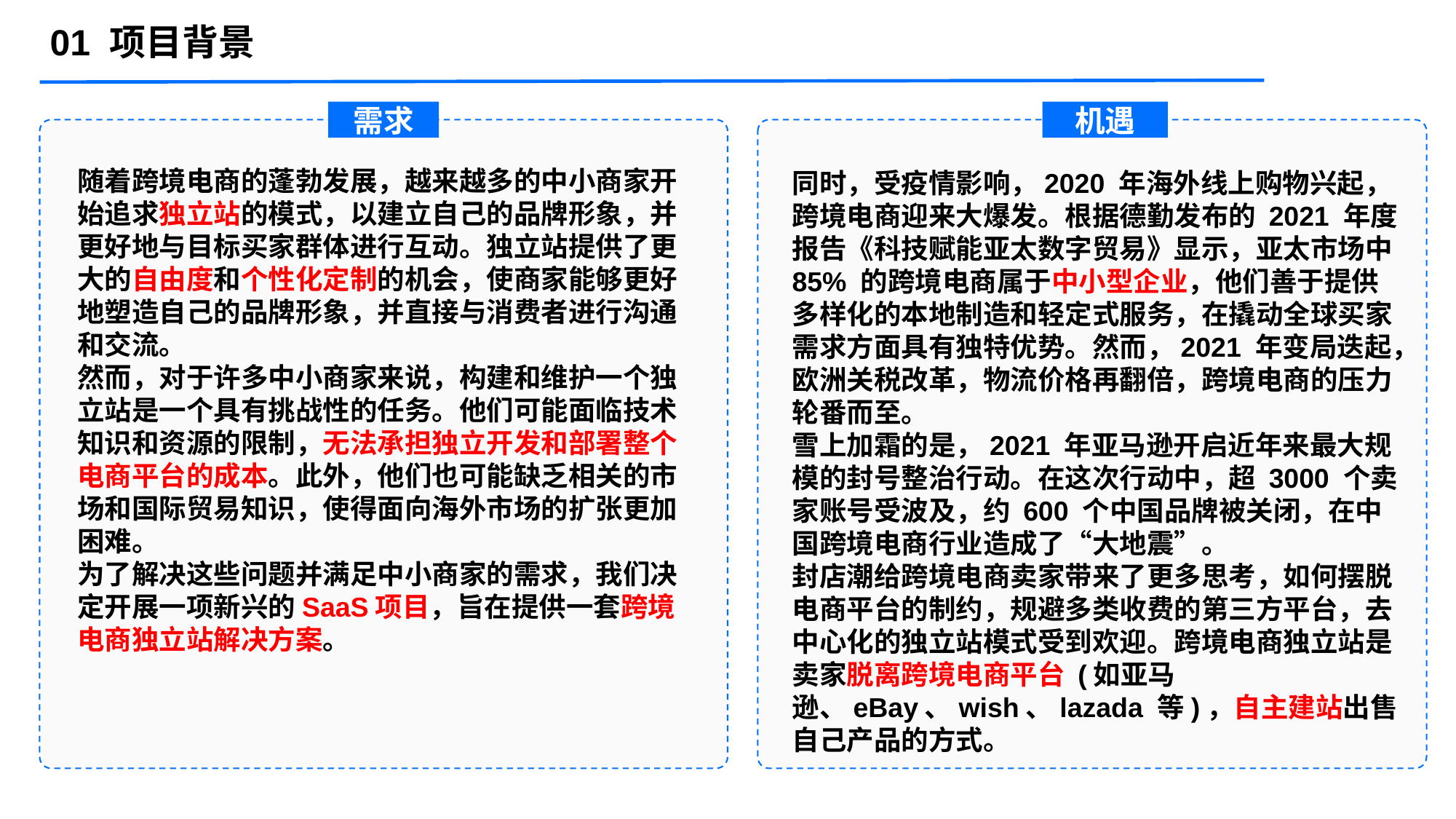

01 项目背景
需求
机遇

随着跨境电商的蓬勃发展，越来越多的中小商家开始追求独立站的模式，以建立自己的品牌形象，并更好地与目标买家群体进行互动。独立站提供了更大的自由度和个性化定制的机会，使商家能够更好地塑造自己的品牌形象，并直接与消费者进行沟通和交流。
然而，对于许多中小商家来说，构建和维护一个独立站是一个具有挑战性的任务。他们可能面临技术知识和资源的限制，无法承担独立开发和部署整个电商平台的成本。此外，他们也可能缺乏相关的市场和国际贸易知识，使得面向海外市场的扩张更加困难。
为了解决这些问题并满足中小商家的需求，我们决定开展一项新兴的SaaS项目，旨在提供一套跨境电商独立站解决方案。

同时，受疫情影响，2020 年海外线上购物兴起，跨境电商迎来大爆发。根据德勤发布的 2021 年度报告《科技赋能亚太数字贸易》显示，亚太市场中 85% 的跨境电商属于中小型企业，他们善于提供多样化的本地制造和轻定式服务，在撬动全球买家需求方面具有独特优势。然而，2021 年变局迭起，欧洲关税改革，物流价格再翻倍，跨境电商的压力轮番而至。
雪上加霜的是，2021 年亚马逊开启近年来最大规模的封号整治行动。在这次行动中，超 3000 个卖家账号受波及，约 600 个中国品牌被关闭，在中国跨境电商行业造成了“大地震”。
封店潮给跨境电商卖家带来了更多思考，如何摆脱电商平台的制约，规避多类收费的第三方平台，去中心化的独立站模式受到欢迎。跨境电商独立站是卖家脱离跨境电商平台 (如亚马逊、eBay、wish、lazada 等)，自主建站出售自己产品的方式。